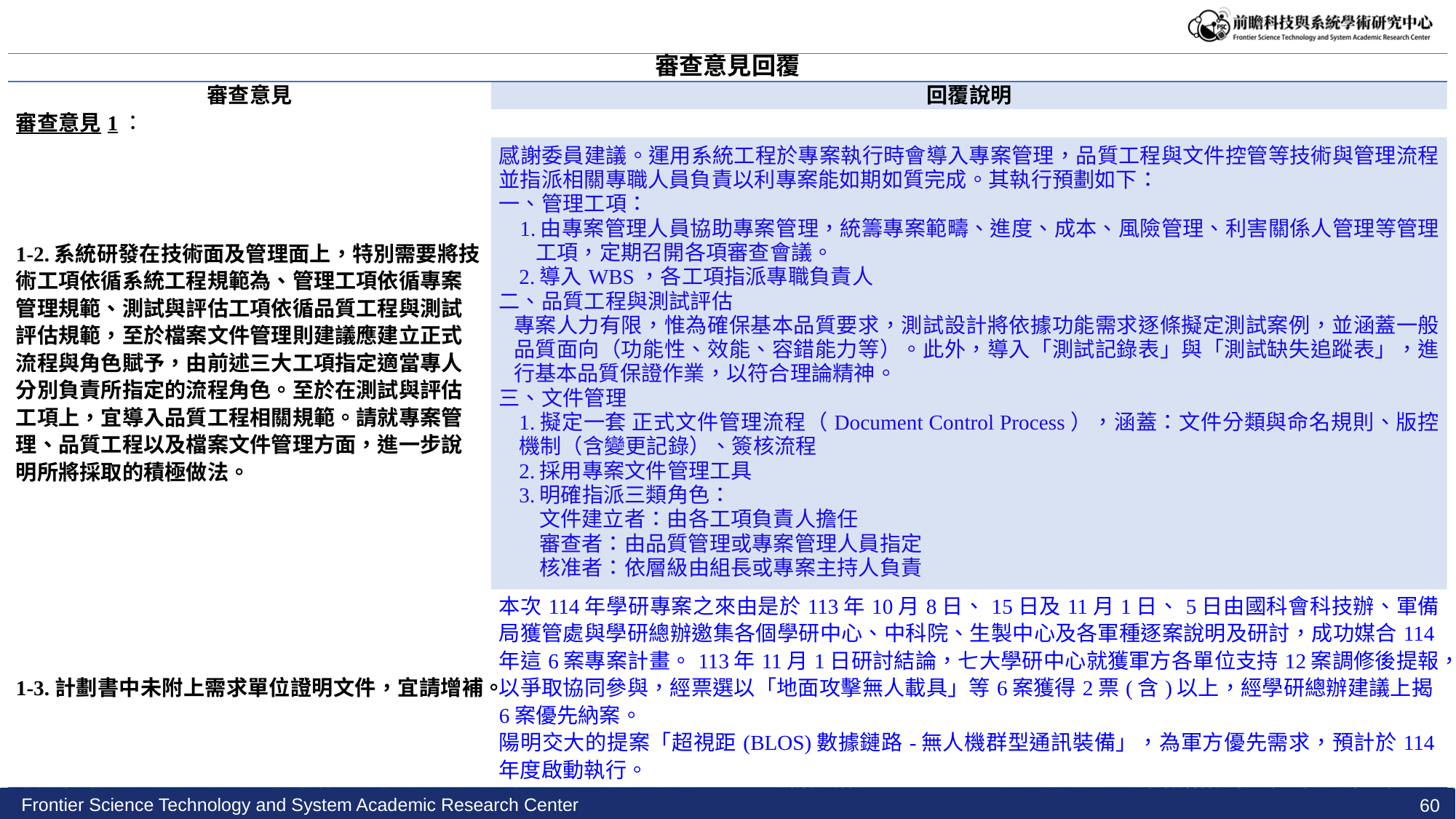

| 審查意見回覆 |  |
| --- | --- |
| 審查意見 | 回覆說明 |
| 審查意見1： |  |
| 1-2.系統研發在技術面及管理面上，特別需要將技術工項依循系統工程規範為、管理工項依循專案管理規範、測試與評估工項依循品質工程與測試評估規範，至於檔案文件管理則建議應建立正式流程與角色賦予，由前述三大工項指定適當專人分別負責所指定的流程角色。至於在測試與評估工項上，宜導入品質工程相關規範。請就專案管理、品質工程以及檔案文件管理方面，進一步說明所將採取的積極做法。 | 感謝委員建議。運用系統工程於專案執行時會導入專案管理，品質工程與文件控管等技術與管理流程並指派相關專職人員負責以利專案能如期如質完成。其執行預劃如下： 一、管理工項： 1.由專案管理人員協助專案管理，統籌專案範疇、進度、成本、風險管理、利害關係人管理等管理工項，定期召開各項審查會議。 2.導入WBS，各工項指派專職負責人 二、品質工程與測試評估 專案人力有限，惟為確保基本品質要求，測試設計將依據功能需求逐條擬定測試案例，並涵蓋一般品質面向（功能性、效能、容錯能力等）。此外，導入「測試記錄表」與「測試缺失追蹤表」，進行基本品質保證作業，以符合理論精神。 三、文件管理 1.擬定一套 正式文件管理流程（Document Control Process），涵蓋：文件分類與命名規則、版控機制（含變更記錄）、簽核流程 2.採用專案文件管理工具 3.明確指派三類角色： 文件建立者：由各工項負責人擔任 審查者：由品質管理或專案管理人員指定 核准者：依層級由組長或專案主持人負責 |
| 1-3.計劃書中未附上需求單位證明文件，宜請增補。 | 本次114年學研專案之來由是於113年10月8日、15日及11月1日、5日由國科會科技辦、軍備局獲管處與學研總辦邀集各個學研中心、中科院、生製中心及各軍種逐案說明及研討，成功媒合114年這6案專案計畫。113年11月1日研討結論，七大學研中心就獲軍方各單位支持12案調修後提報，以爭取協同參與，經票選以「地面攻擊無人載具」等6案獲得2票(含)以上，經學研總辦建議上揭6案優先納案。 陽明交大的提案「超視距(BLOS)數據鏈路-無人機群型通訊裝備」，為軍方優先需求，預計於114年度啟動執行。 |